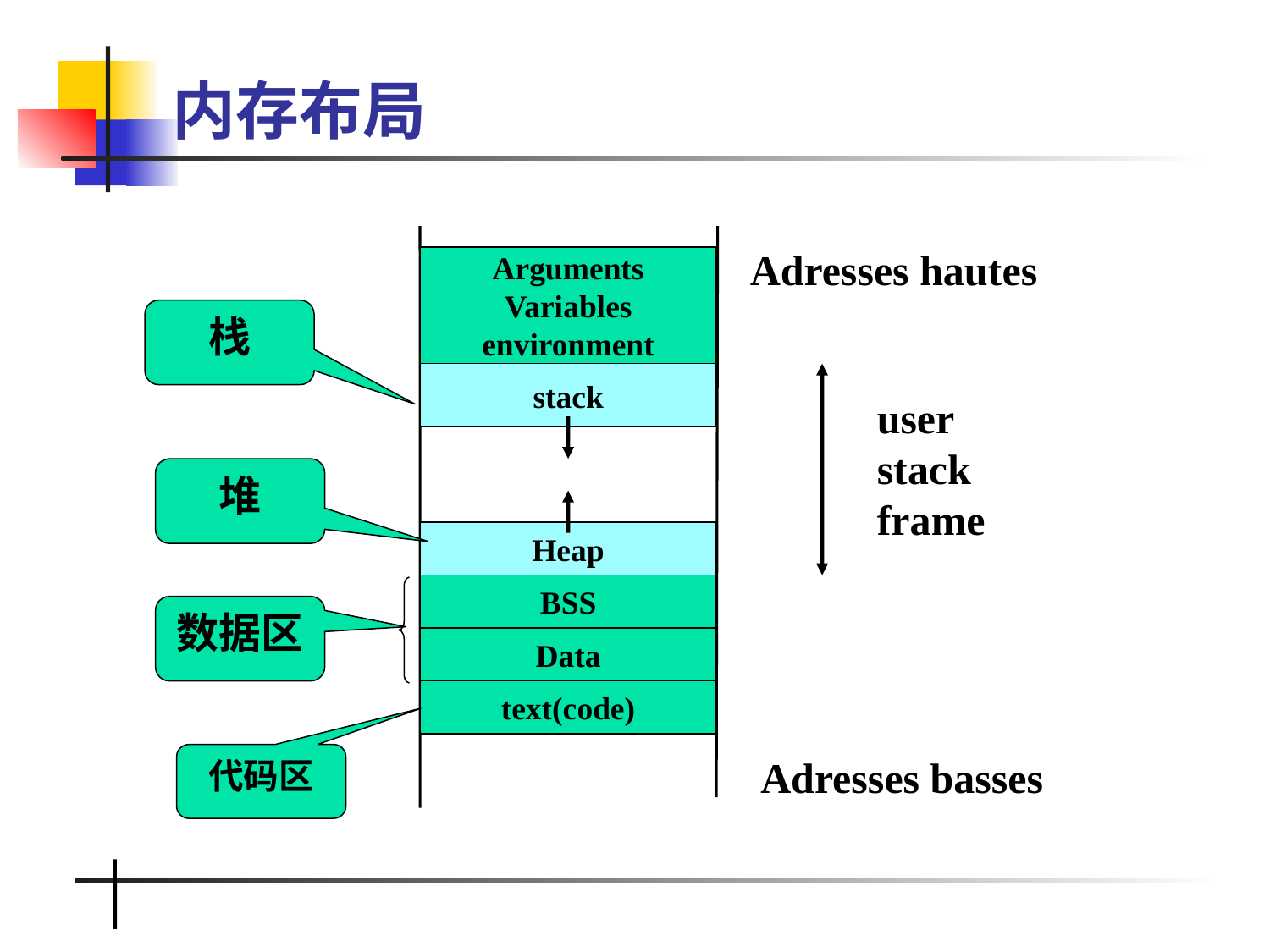

# 内存布局

Adresses hautes
Arguments
Variables
environment
栈
stack

user
stack
frame

堆

Heap
BSS

数据区
Data
text(code)
代码区
Adresses basses